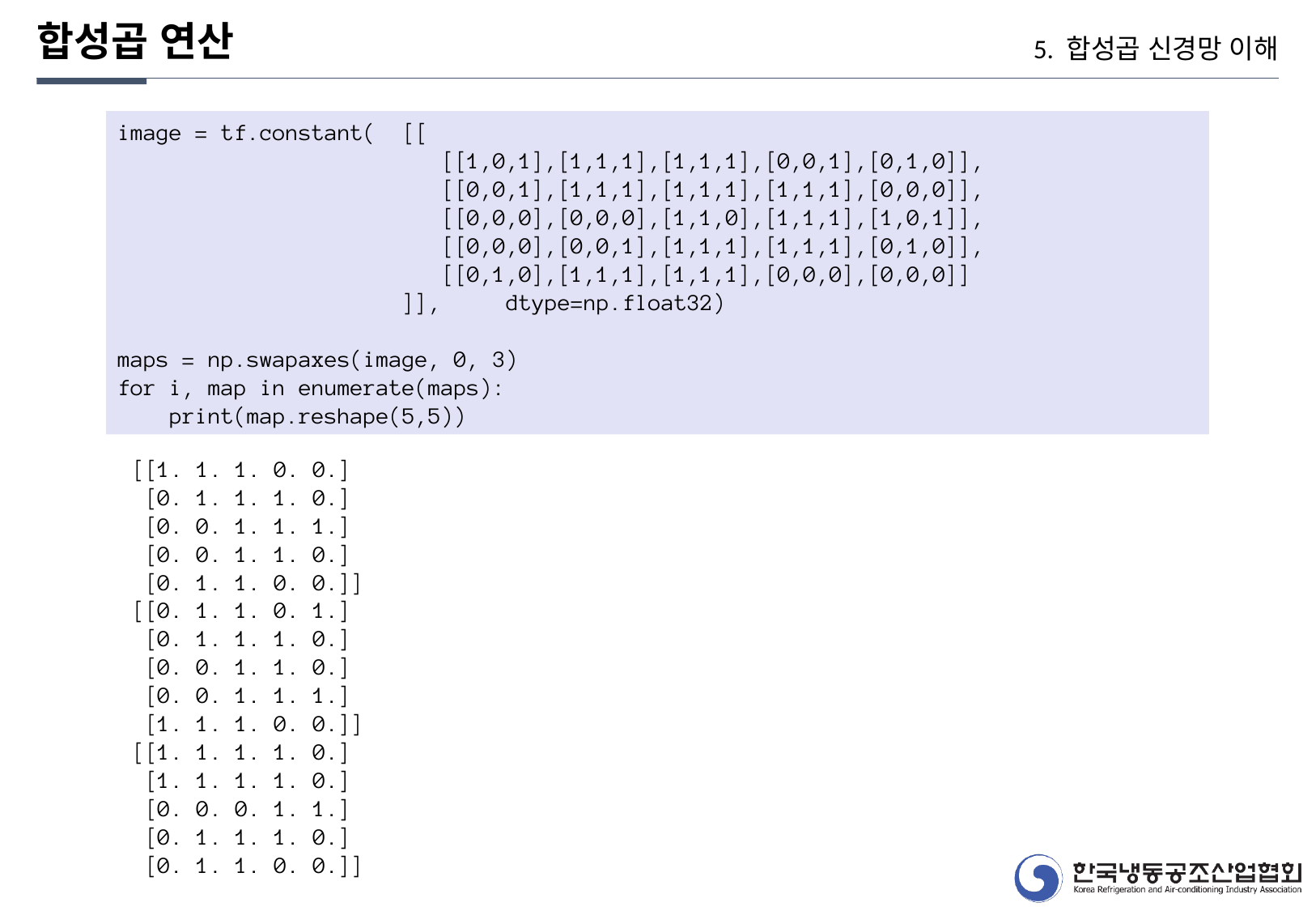

합성곱 연산
5. 합성곱 신경망 이해
image = tf.constant(  [[
                         [[1,0,1],[1,1,1],[1,1,1],[0,0,1],[0,1,0]],
                         [[0,0,1],[1,1,1],[1,1,1],[1,1,1],[0,0,0]],
                         [[0,0,0],[0,0,0],[1,1,0],[1,1,1],[1,0,1]],
                         [[0,0,0],[0,0,1],[1,1,1],[1,1,1],[0,1,0]],
                         [[0,1,0],[1,1,1],[1,1,1],[0,0,0],[0,0,0]]
                      ]],     dtype=np.float32)

maps = np.swapaxes(image, 0, 3)
for i, map in enumerate(maps):
    print(map.reshape(5,5))
[[1. 1. 1. 0. 0.]
 [0. 1. 1. 1. 0.]
 [0. 0. 1. 1. 1.]
 [0. 0. 1. 1. 0.]
 [0. 1. 1. 0. 0.]]
[[0. 1. 1. 0. 1.]
 [0. 1. 1. 1. 0.]
 [0. 0. 1. 1. 0.]
 [0. 0. 1. 1. 1.]
 [1. 1. 1. 0. 0.]]
[[1. 1. 1. 1. 0.]
 [1. 1. 1. 1. 0.]
 [0. 0. 0. 1. 1.]
 [0. 1. 1. 1. 0.]
 [0. 1. 1. 0. 0.]]